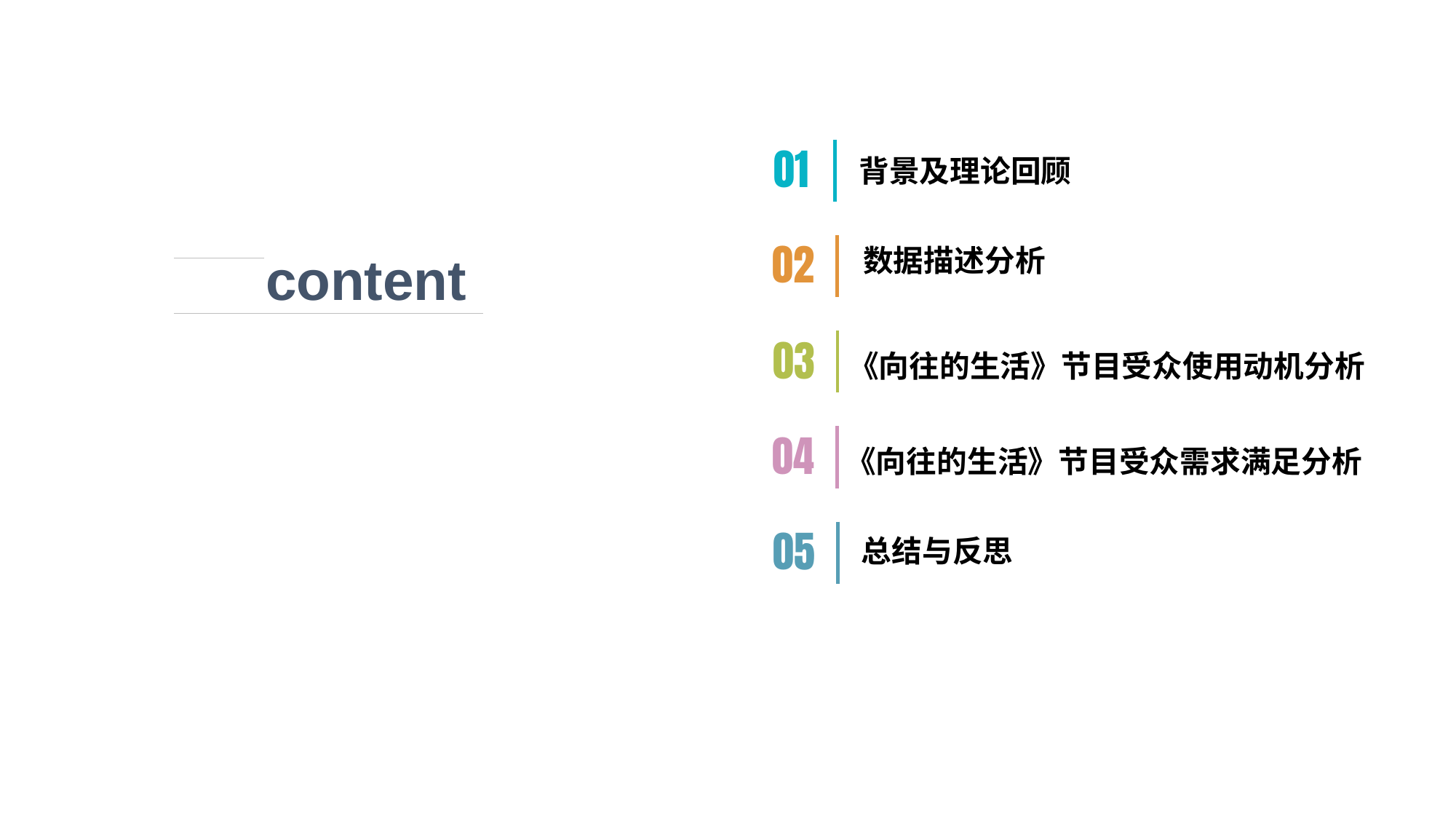

01
背景及理论回顾
content
02
03
《向往的生活》节目受众使用动机分析
04
《向往的生活》节目受众需求满足分析
05
总结与反思
数据描述分析